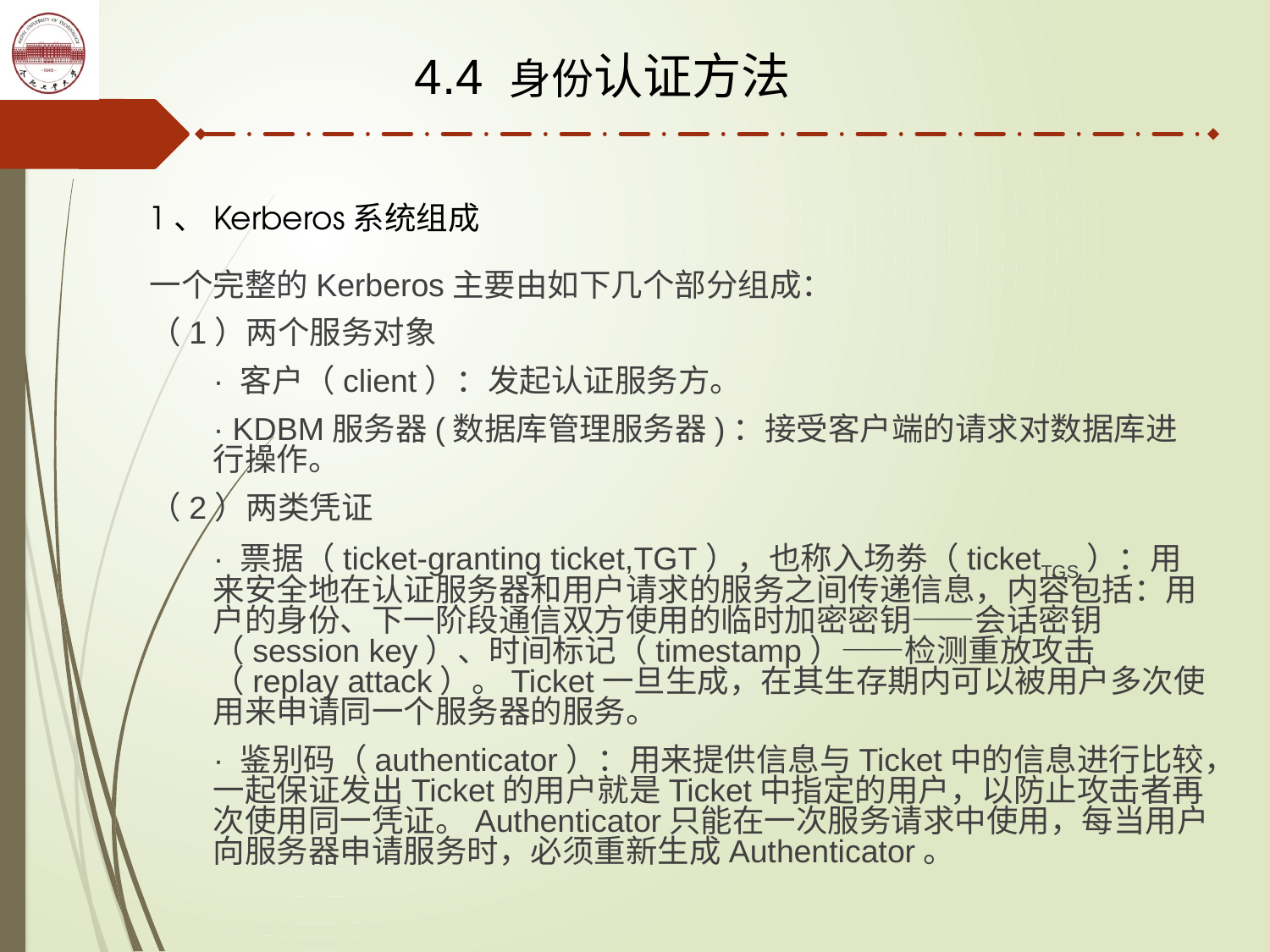

4.4 身份认证方法
1、Kerberos系统组成
一个完整的Kerberos主要由如下几个部分组成：
（1）两个服务对象
· 客户（client）：发起认证服务方。
· KDBM服务器(数据库管理服务器)：接受客户端的请求对数据库进行操作。
（2）两类凭证
· 票据（ticket-granting ticket,TGT），也称入场劵（ticketTGS）：用来安全地在认证服务器和用户请求的服务之间传递信息，内容包括：用户的身份、下一阶段通信双方使用的临时加密密钥——会话密钥（session key）、时间标记（timestamp）——检测重放攻击（replay attack）。Ticket一旦生成，在其生存期内可以被用户多次使用来申请同一个服务器的服务。
· 鉴别码（authenticator）：用来提供信息与Ticket中的信息进行比较，一起保证发出Ticket的用户就是Ticket中指定的用户，以防止攻击者再次使用同一凭证。Authenticator只能在一次服务请求中使用，每当用户向服务器申请服务时，必须重新生成Authenticator。